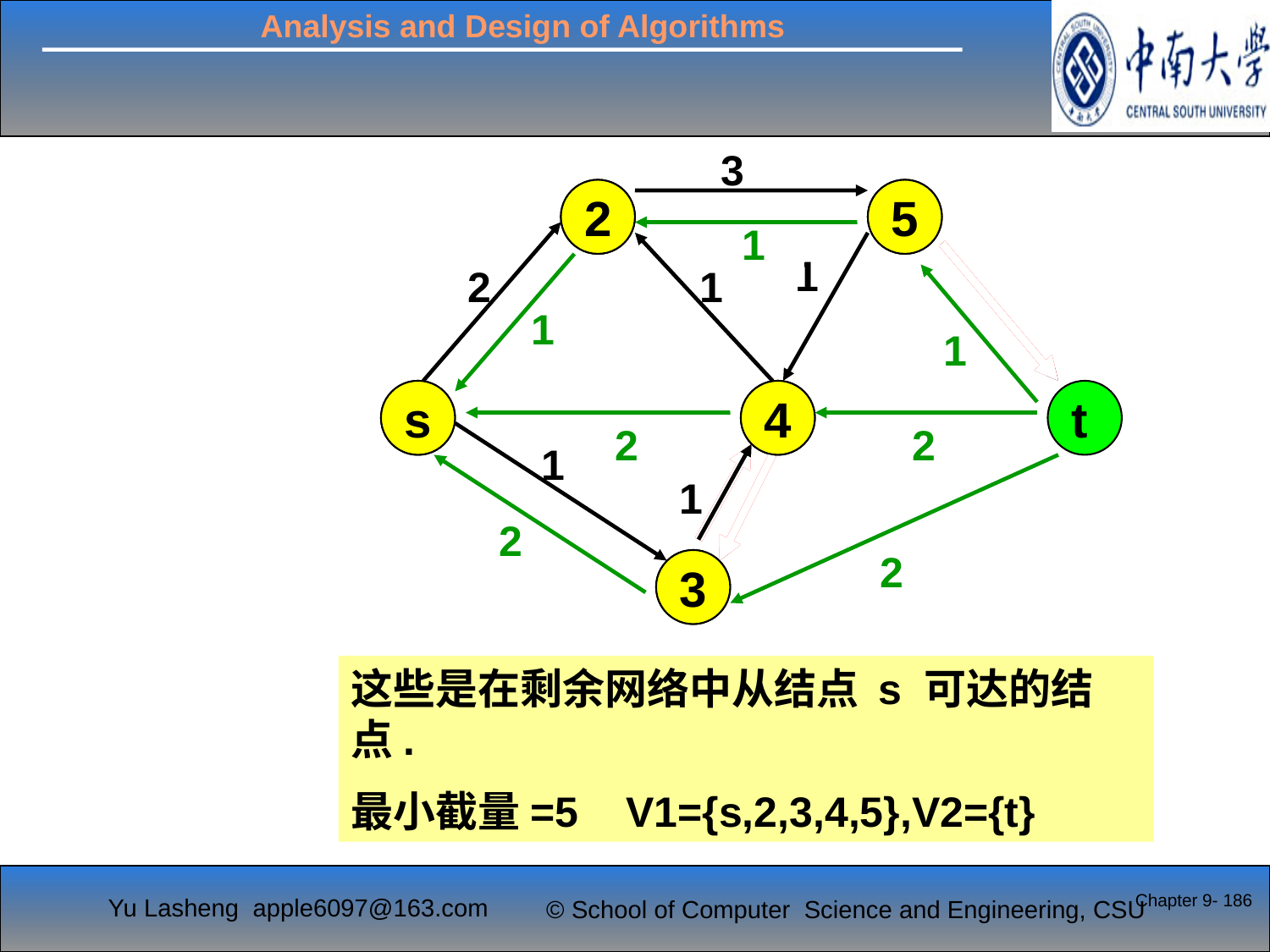

4
3
2
2
5
5

1

1

3
2

1
1

1
1
s
s
4
4
t

1
2

1
2

1
2

1
1
2
1
2
1
3
3
这些是在剩余网络中从结点 s 可达的结点.
最小截量=5    V1={s,2,3,4,5},V2={t}
Chapter 9- 186